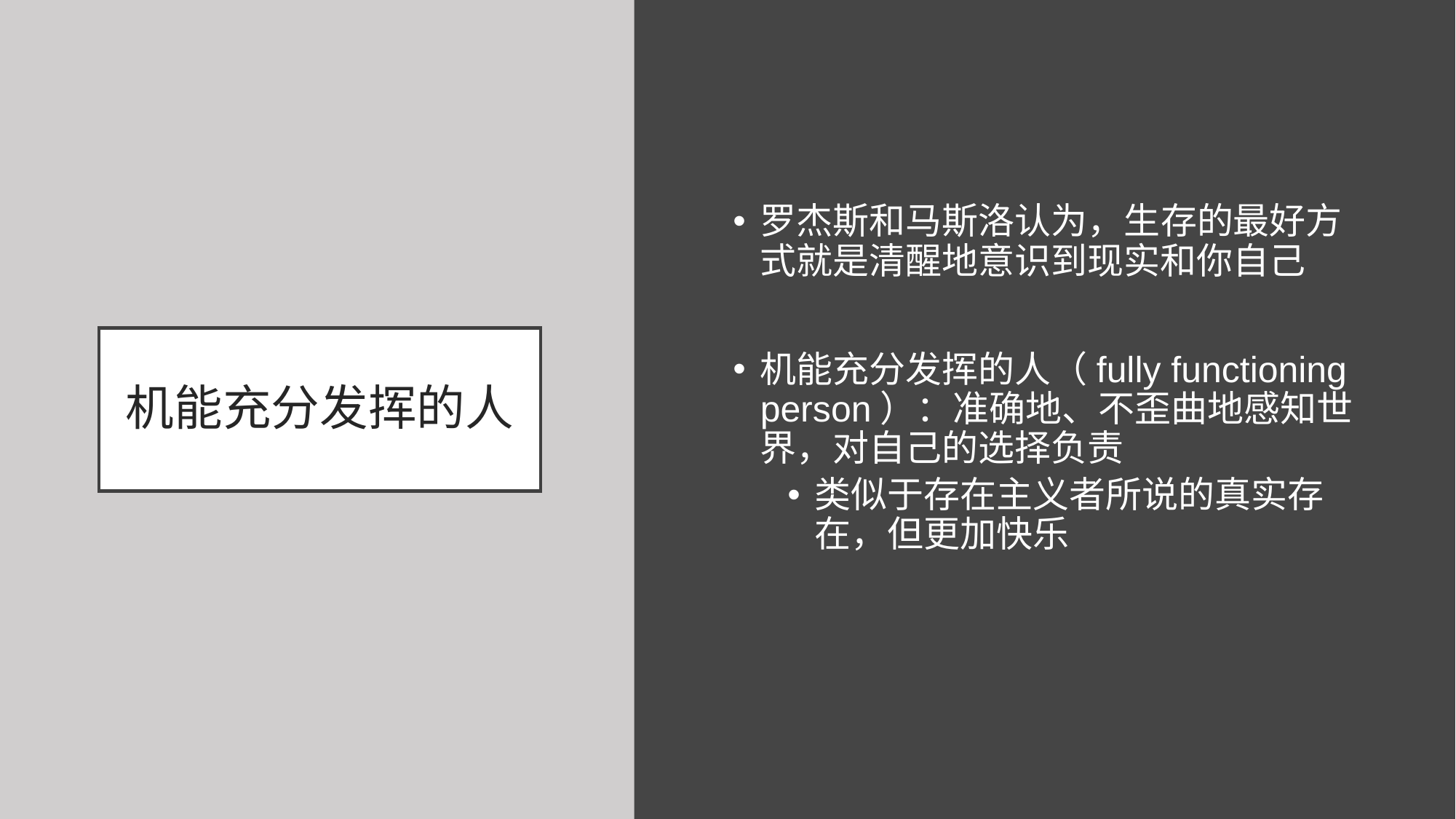

罗杰斯和马斯洛认为，生存的最好方式就是清醒地意识到现实和你自己

机能充分发挥的人（fully functioning person）：准确地、不歪曲地感知世界，对自己的选择负责
类似于存在主义者所说的真实存在，但更加快乐

# 机能充分发挥的人